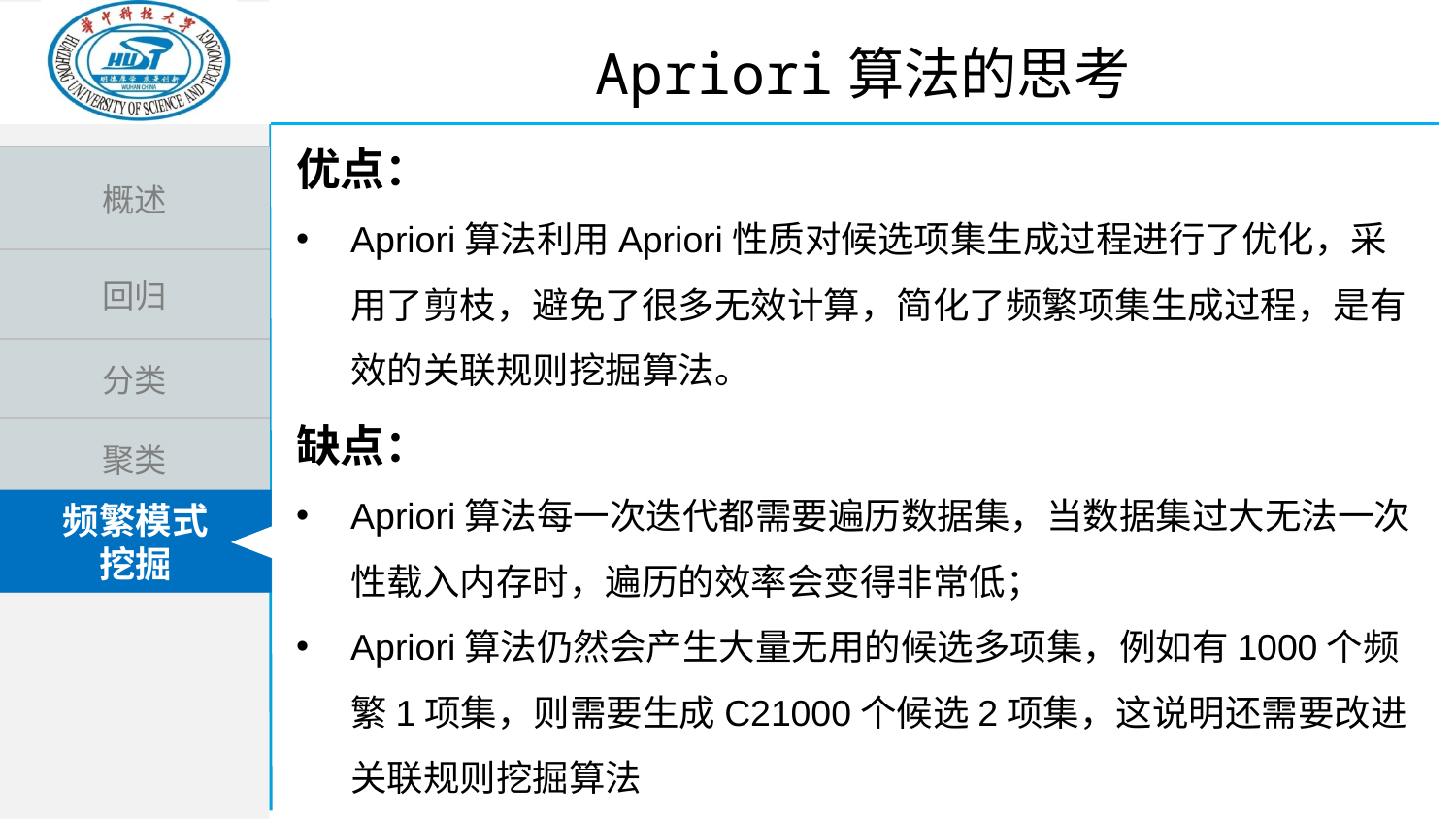

Apriori算法的思考
优点：
Apriori算法利用Apriori性质对候选项集生成过程进行了优化，采用了剪枝，避免了很多无效计算，简化了频繁项集生成过程，是有效的关联规则挖掘算法。
缺点：
Apriori算法每一次迭代都需要遍历数据集，当数据集过大无法一次性载入内存时，遍历的效率会变得非常低；
Apriori算法仍然会产生大量无用的候选多项集，例如有1000个频繁1项集，则需要生成C21000个候选2项集，这说明还需要改进关联规则挖掘算法